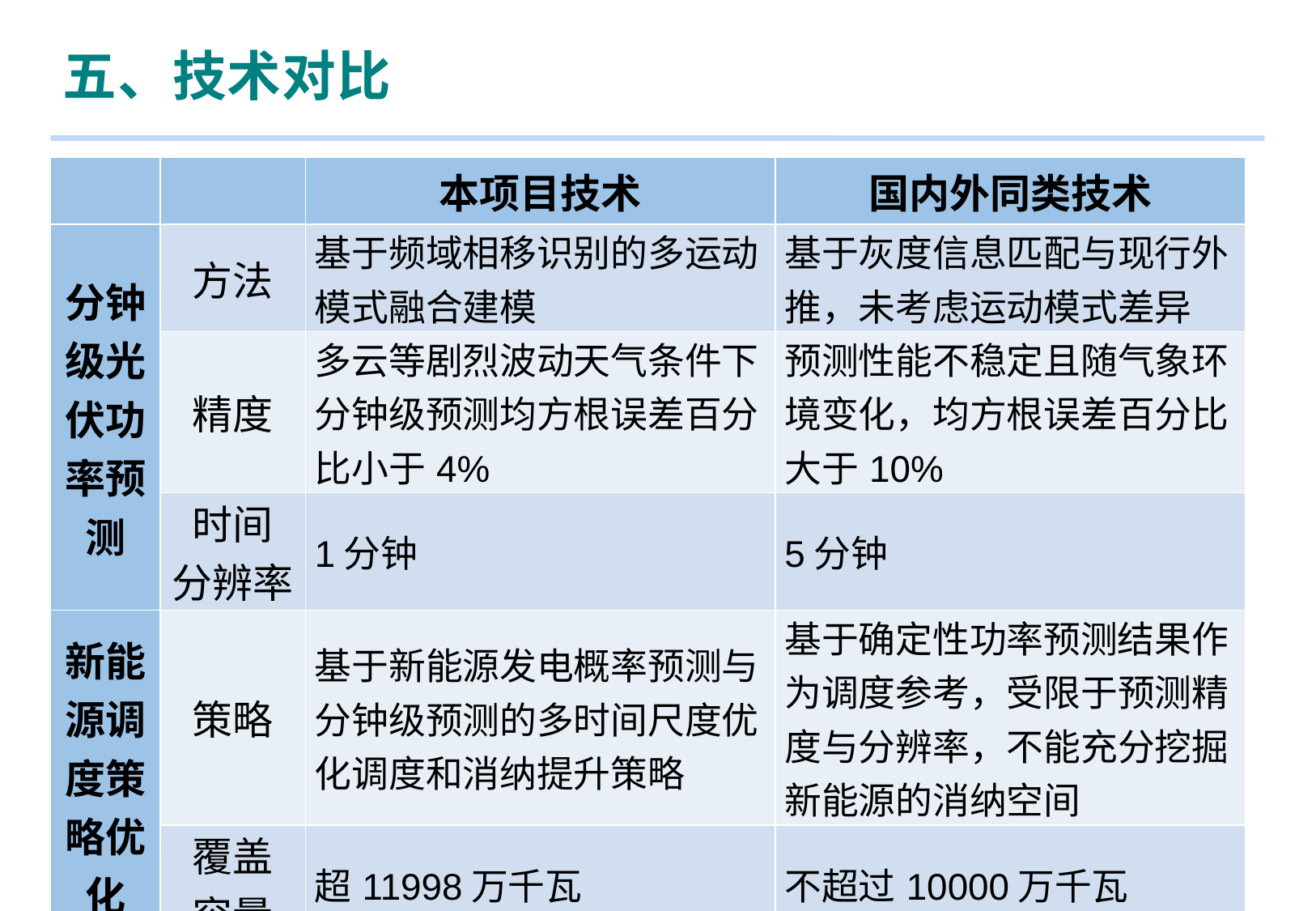

五、技术对比
|  |  | 本项目技术 | 国内外同类技术 |
| --- | --- | --- | --- |
| 分钟级光伏功率预测 | 方法 | 基于频域相移识别的多运动模式融合建模 | 基于灰度信息匹配与现行外推，未考虑运动模式差异 |
|  | 精度 | 多云等剧烈波动天气条件下分钟级预测均方根误差百分比小于4% | 预测性能不稳定且随气象环境变化，均方根误差百分比大于10% |
|  | 时间 分辨率 | 1分钟 | 5分钟 |
| 新能源调度策略优化 | 策略 | 基于新能源发电概率预测与分钟级预测的多时间尺度优化调度和消纳提升策略 | 基于确定性功率预测结果作为调度参考，受限于预测精度与分辨率，不能充分挖掘新能源的消纳空间 |
|  | 覆盖 容量 | 超11998万千瓦 | 不超过10000万千瓦 |
36